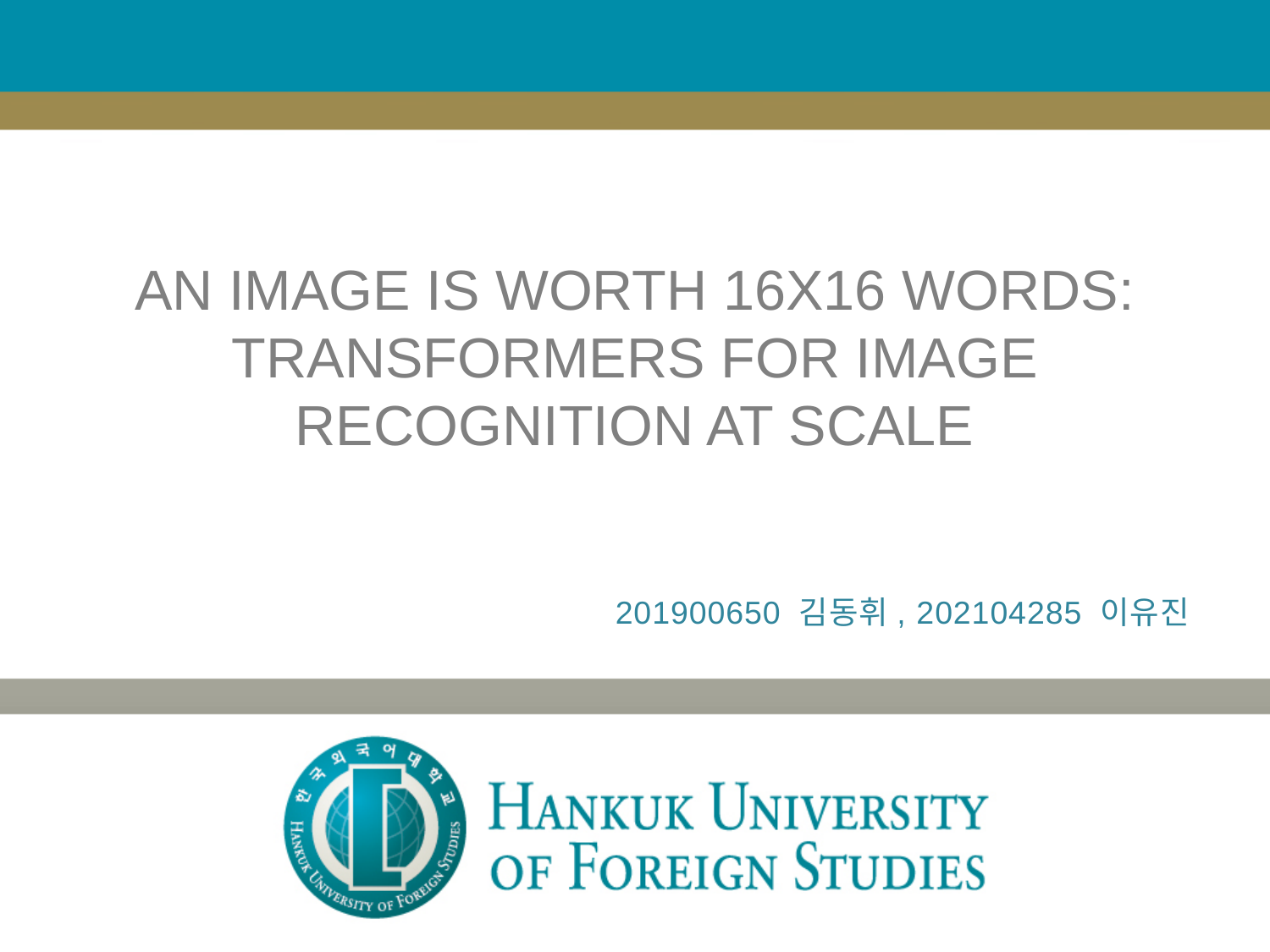

AN IMAGE IS WORTH 16X16 WORDS: TRANSFORMERS FOR IMAGE RECOGNITION AT SCALE
201900650 김동휘, 202104285 이유진